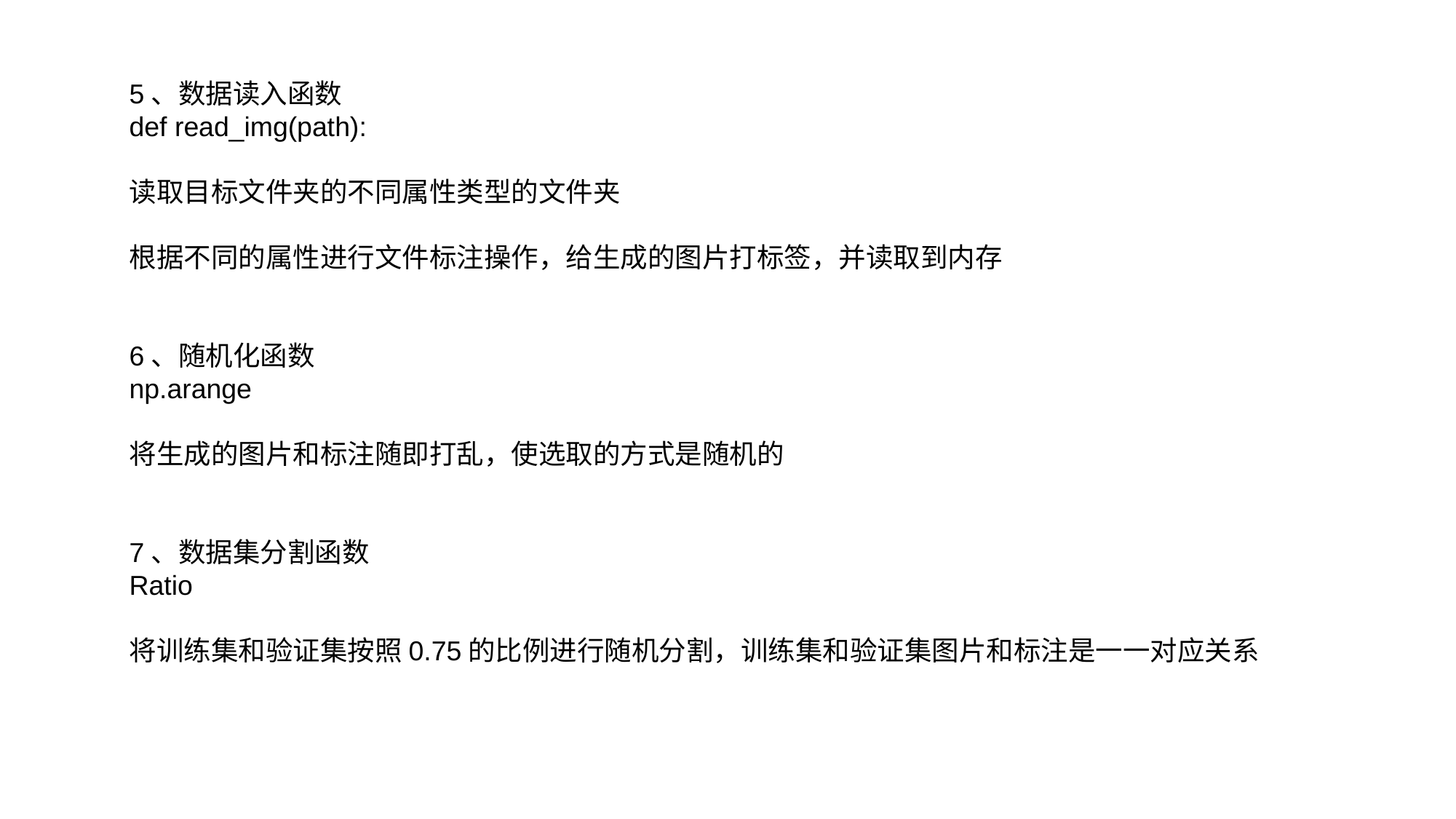

5、数据读入函数
def read_img(path):

读取目标文件夹的不同属性类型的文件夹

根据不同的属性进行文件标注操作，给生成的图片打标签，并读取到内存

6、随机化函数
np.arange

将生成的图片和标注随即打乱，使选取的方式是随机的

7、数据集分割函数
Ratio

将训练集和验证集按照0.75的比例进行随机分割，训练集和验证集图片和标注是一一对应关系